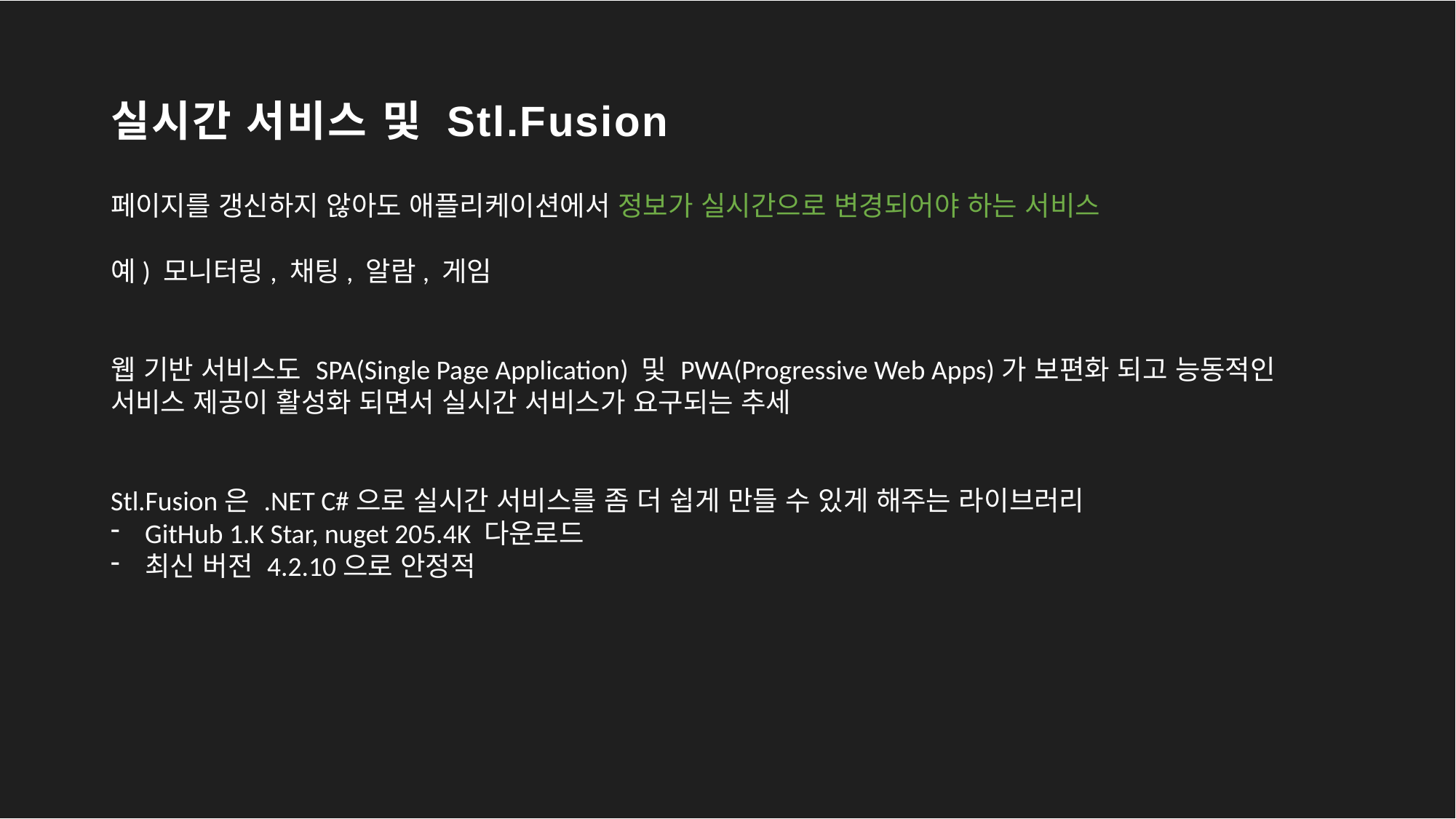

# 실시간 서비스 및 Stl.Fusion
페이지를 갱신하지 않아도 애플리케이션에서 정보가 실시간으로 변경되어야 하는 서비스

예) 모니터링, 채팅, 알람, 게임

웹 기반 서비스도 SPA(Single Page Application) 및 PWA(Progressive Web Apps)가 보편화 되고 능동적인 서비스 제공이 활성화 되면서 실시간 서비스가 요구되는 추세

Stl.Fusion은 .NET C#으로 실시간 서비스를 좀 더 쉽게 만들 수 있게 해주는 라이브러리
GitHub 1.K Star, nuget 205.4K 다운로드
최신 버전 4.2.10으로 안정적